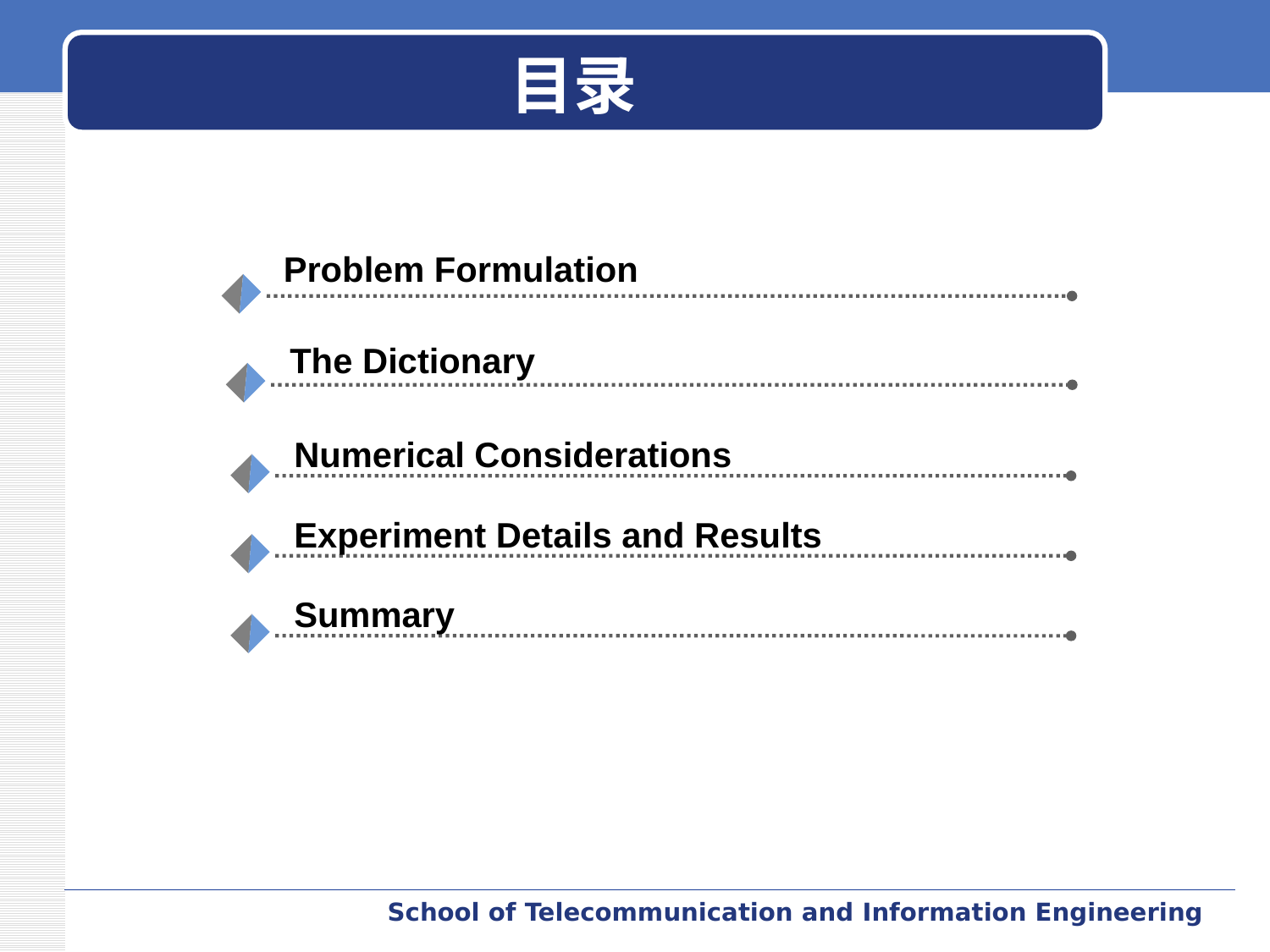

# 目录
Problem Formulation

The Dictionary

Numerical Considerations

Experiment Details and Results

Summary